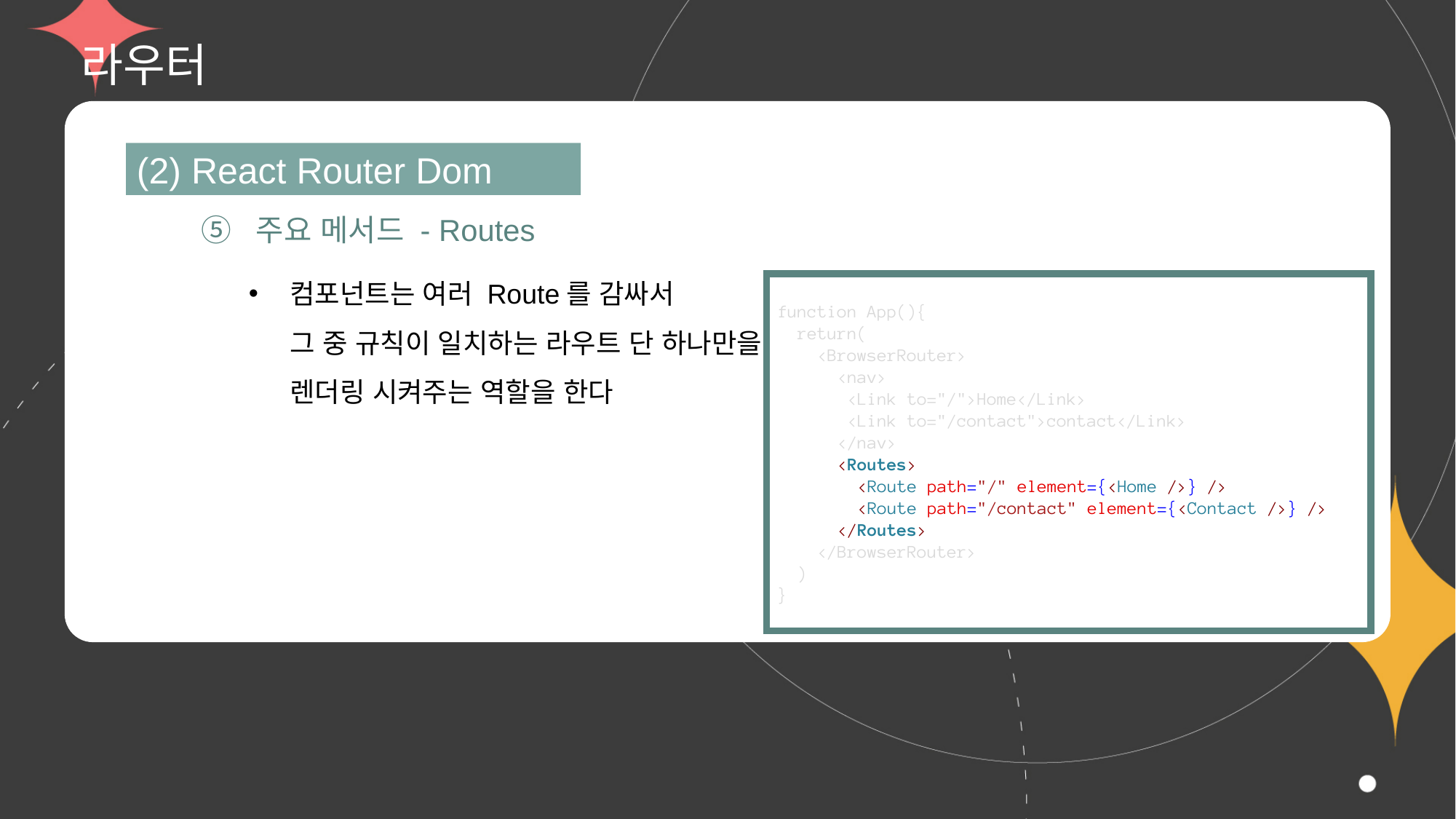

# 라우터
(2) React Router Dom
⑤  주요 메서드 - Routes
컴포넌트는 여러 Route를 감싸서
그 중 규칙이 일치하는 라우트 단 하나만을 렌더링 시켜주는 역할을 한다
function App(){
  return(
    <BrowserRouter>
      <nav>
       <Link to="/">Home</Link>
       <Link to="/contact">contact</Link>
      </nav>
      <Routes>
        <Route path="/" element={<Home />} />
        <Route path="/contact" element={<Contact />} />
      </Routes>
    </BrowserRouter>
  )
}